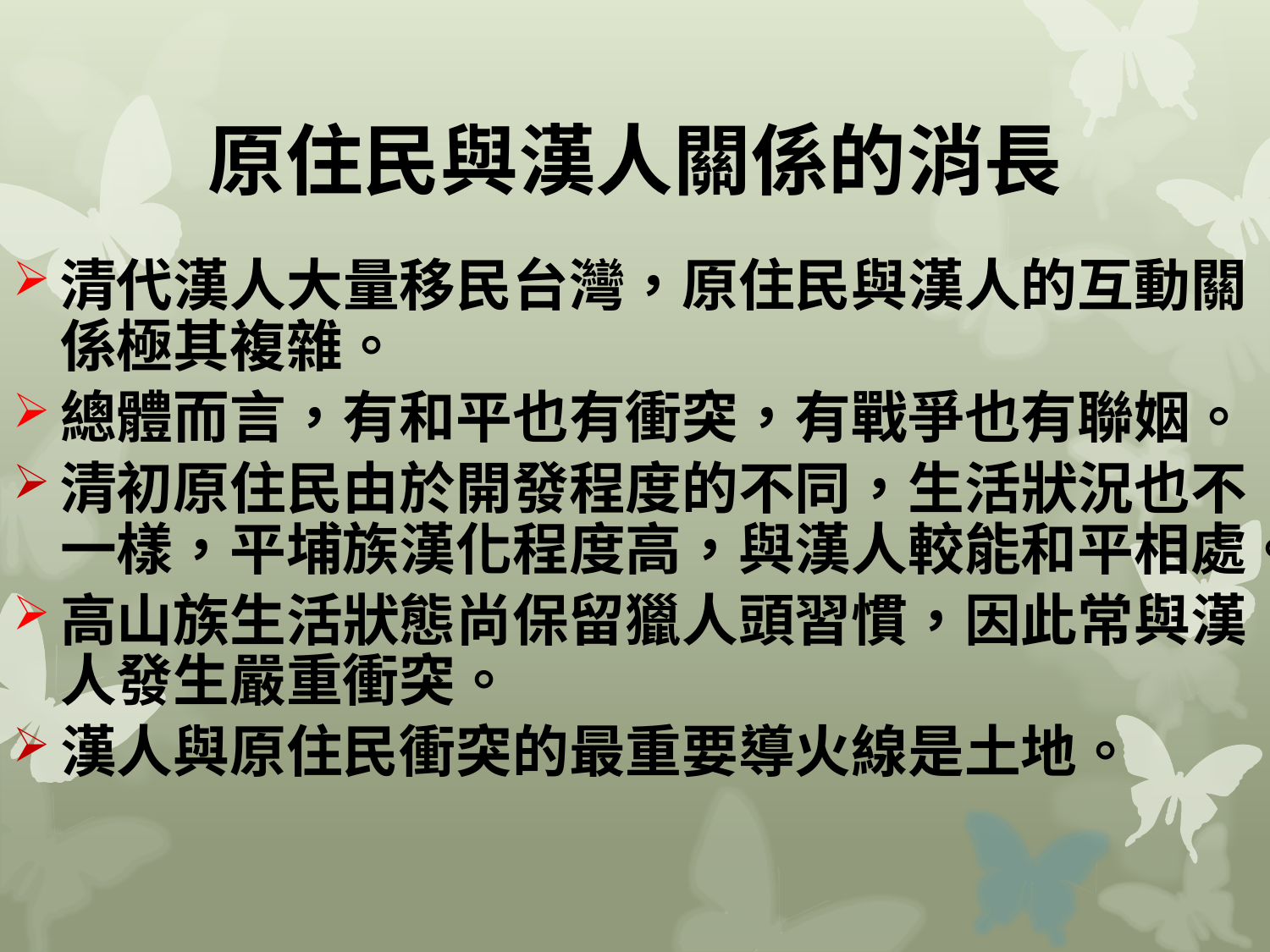

# 原住民與漢人關係的消長
清代漢人大量移民台灣，原住民與漢人的互動關係極其複雜。
總體而言，有和平也有衝突，有戰爭也有聯姻。
清初原住民由於開發程度的不同，生活狀況也不一樣，平埔族漢化程度高，與漢人較能和平相處。
高山族生活狀態尚保留獵人頭習慣，因此常與漢人發生嚴重衝突。
漢人與原住民衝突的最重要導火線是土地。